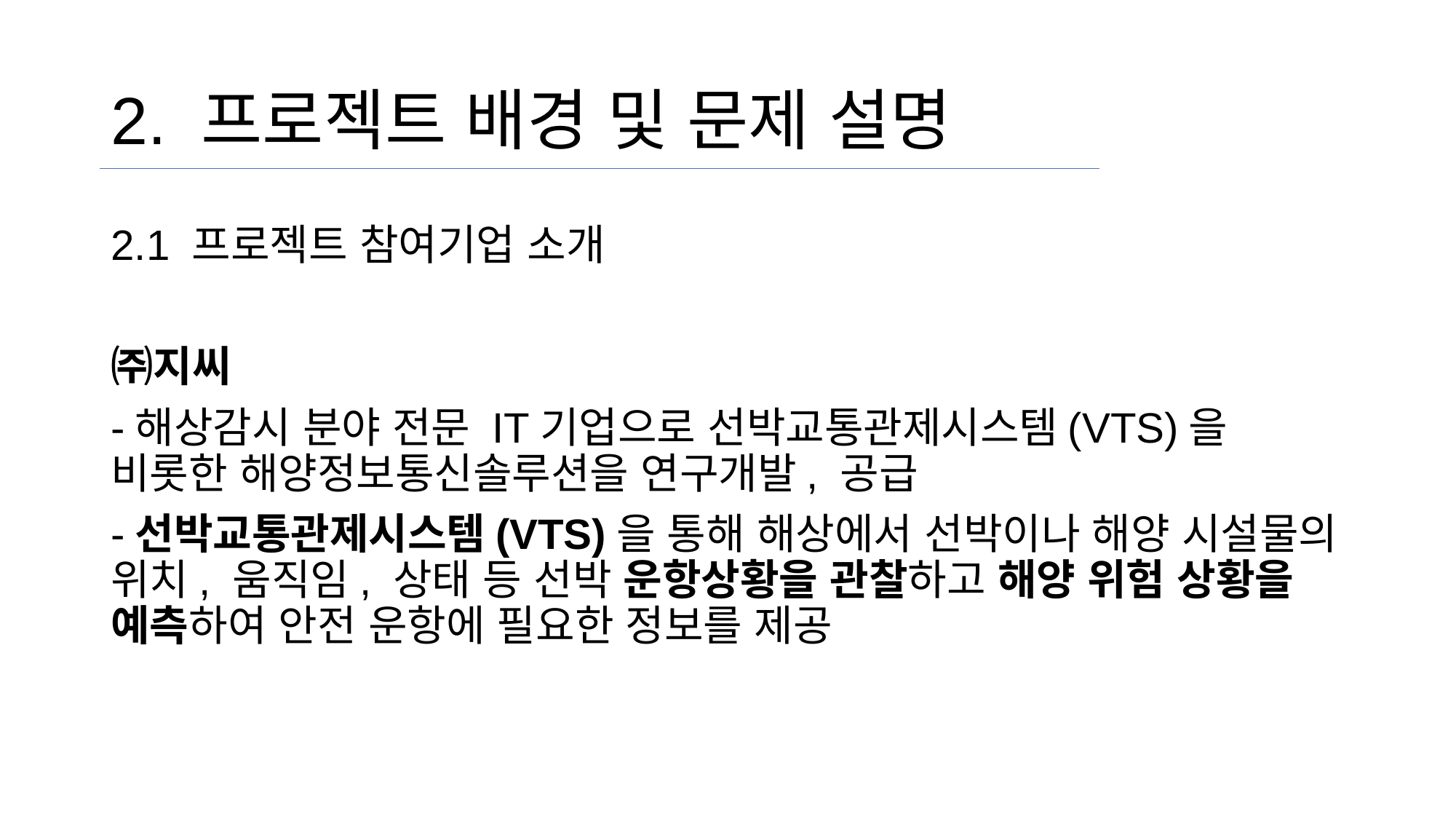

# 2. 프로젝트 배경 및 문제 설명
2.1 프로젝트 참여기업 소개

㈜지씨
-해상감시 분야 전문 IT기업으로 선박교통관제시스템(VTS)을 비롯한 해양정보통신솔루션을 연구개발, 공급
-선박교통관제시스템(VTS)을 통해 해상에서 선박이나 해양 시설물의 위치, 움직임, 상태 등 선박 운항상황을 관찰하고 해양 위험 상황을 예측하여 안전 운항에 필요한 정보를 제공